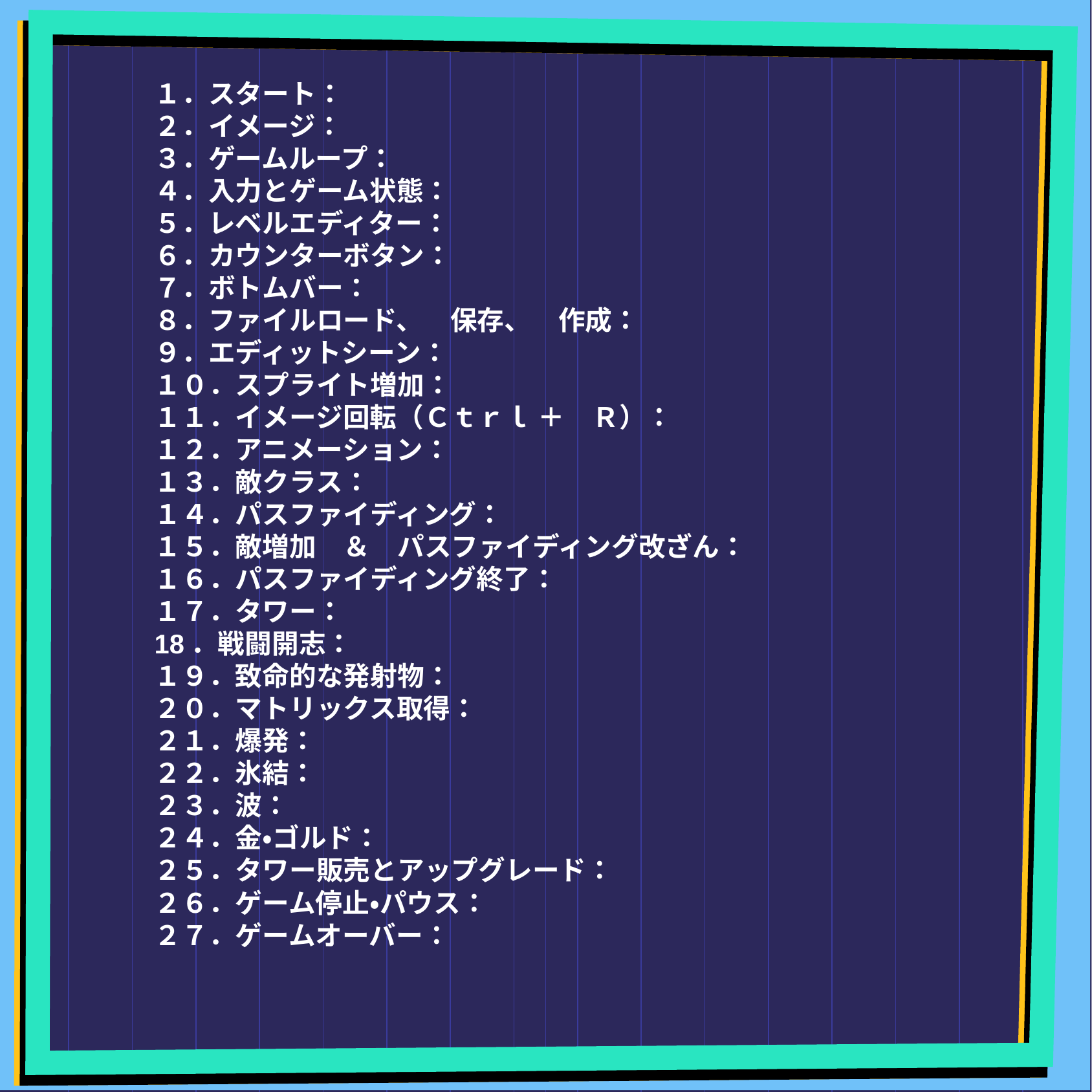

１．スタート：
２．イメージ：
３．ゲームループ：
４．入力とゲーム状態：
５．レベルエディター：
６．カウンターボタン：
７．ボトムバー：
８．ファイルロード、　保存、　作成：
９．エディットシーン：
１０．スプライト増加：
１１．イメージ回転（Ｃｔｒｌ ＋　Ｒ）：
１２．アニメーション：
１３．敵クラス：
１４．パスファイディング：
１５．敵増加　＆　パスファイディング改ざん：
１６．パスファイディング終了：
１７．タワー：
18．戦闘開志：
１９．致命的な発射物：
２０．マトリックス取得：
２１．爆発：
２２．氷結：
２３．波：
２４．金・ゴルド：
２５．タワー販売とアップグレード：
２６．ゲーム停止・パウス：
２７．ゲームオーバー：